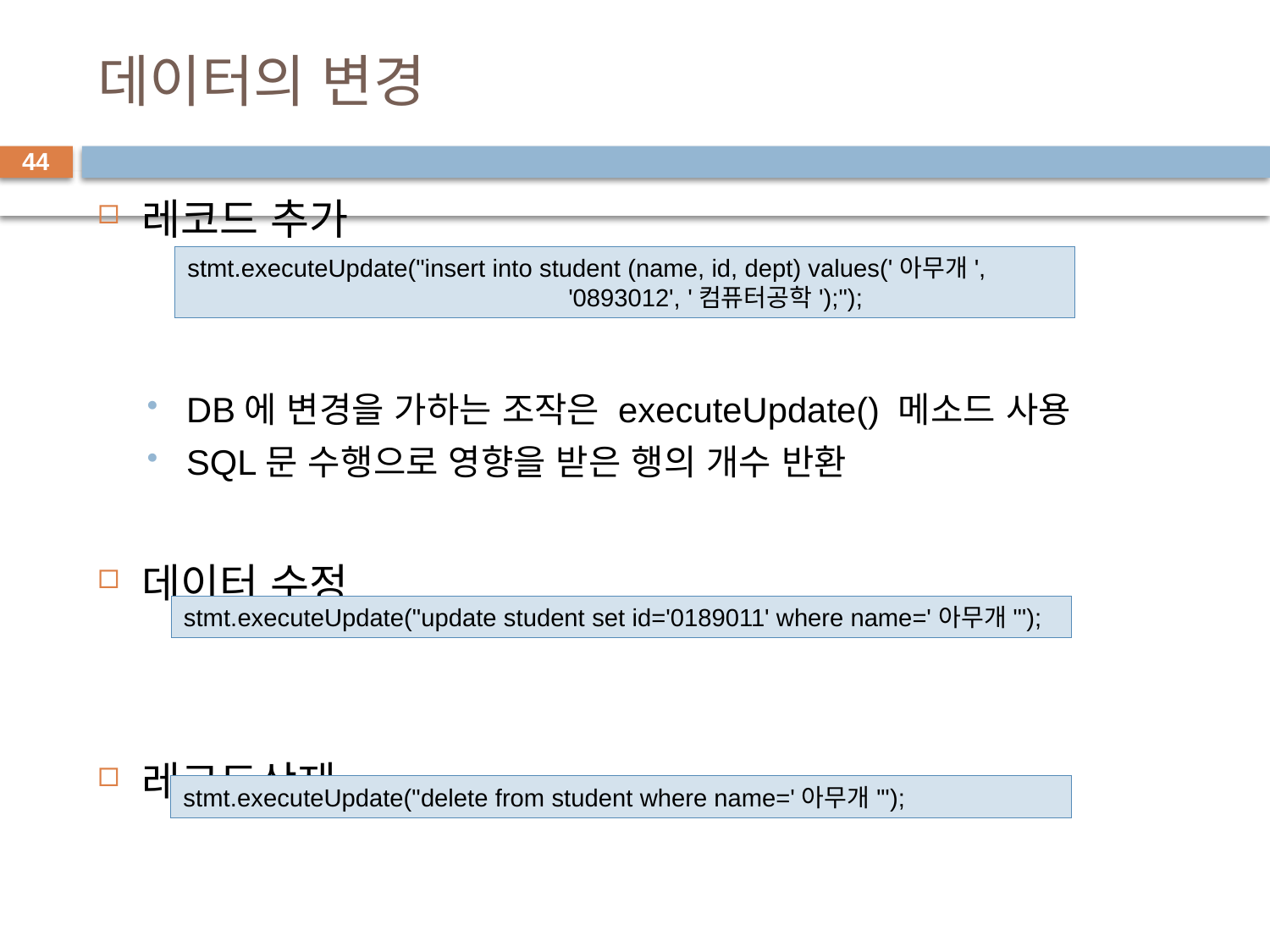

# 데이터의 변경
44
레코드 추가

DB에 변경을 가하는 조작은 executeUpdate() 메소드 사용
SQL문 수행으로 영향을 받은 행의 개수 반환

데이터 수정

레코드삭제

stmt.executeUpdate("insert into student (name, id, dept) values('아무개',
			'0893012', '컴퓨터공학');");
stmt.executeUpdate("update student set id='0189011' where name='아무개'");
stmt.executeUpdate("delete from student where name='아무개'");